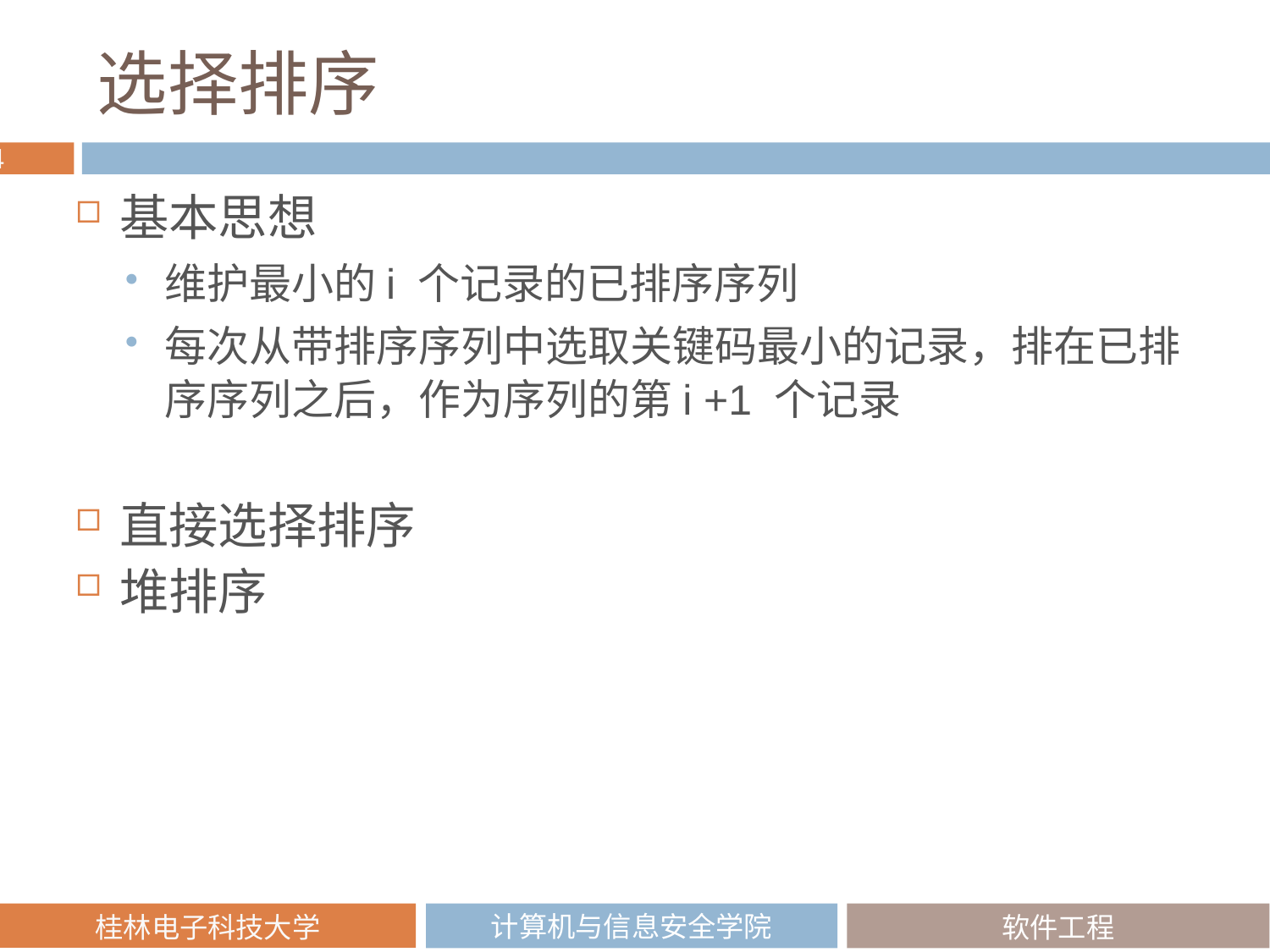

# 选择排序
基本思想
维护最小的i 个记录的已排序序列
每次从带排序序列中选取关键码最小的记录，排在已排序序列之后，作为序列的第i +1 个记录

直接选择排序
堆排序